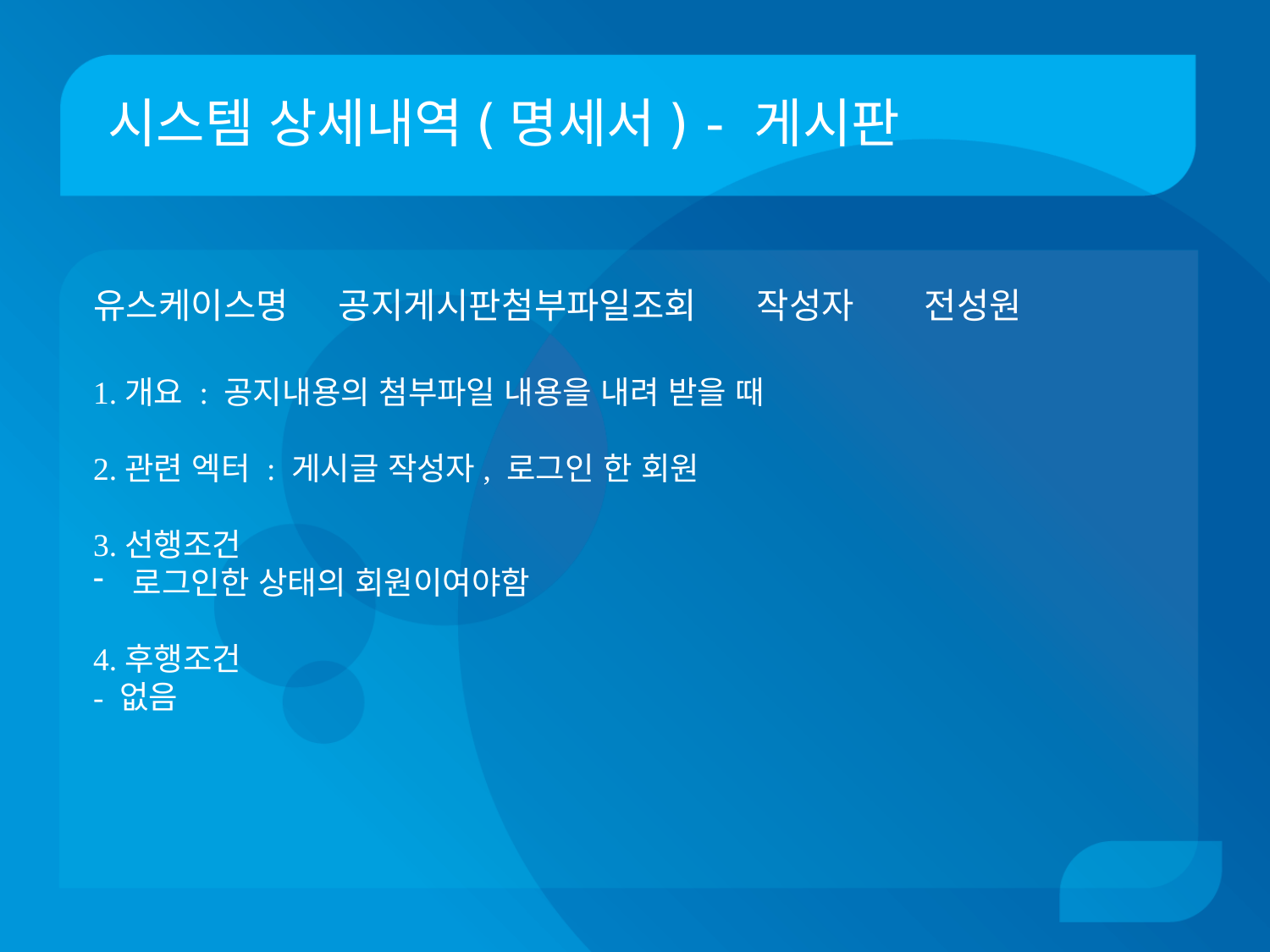

# 시스템 상세내역(명세서) - 게시판
유스케이스명     공지게시판첨부파일조회      작성자       전성원
1.개요 : 공지내용의 첨부파일 내용을 내려 받을 때

2.관련 엑터 : 게시글 작성자, 로그인 한 회원

3.선행조건
로그인한 상태의 회원이여야함

4.후행조건
- 없음